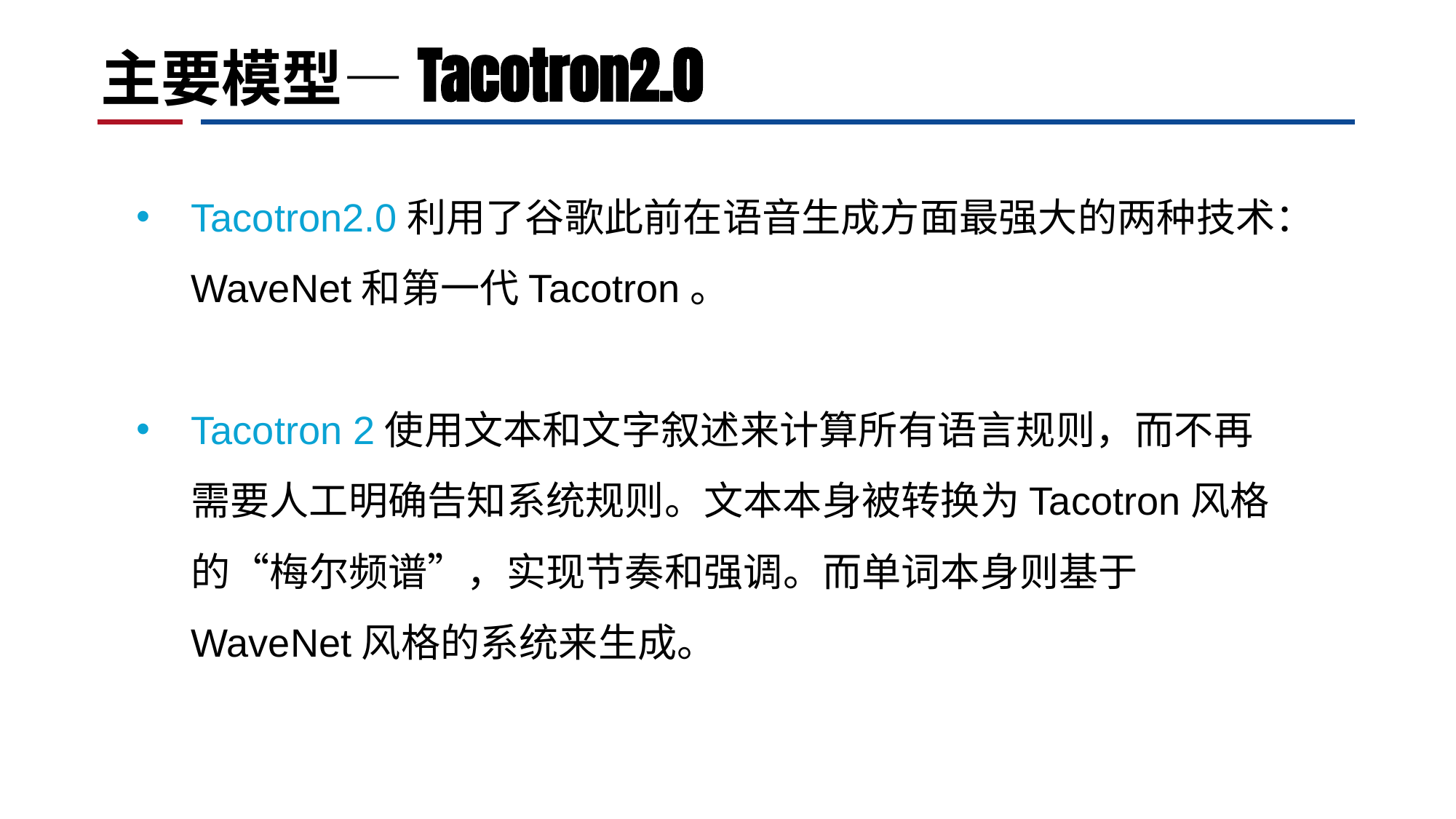

# 主要模型—Tacotron2.0
Tacotron2.0利用了谷歌此前在语音生成方面最强大的两种技术：WaveNet和第一代Tacotron。

Tacotron 2使用文本和文字叙述来计算所有语言规则，而不再需要人工明确告知系统规则。文本本身被转换为Tacotron风格的“梅尔频谱”，实现节奏和强调。而单词本身则基于WaveNet风格的系统来生成。
30